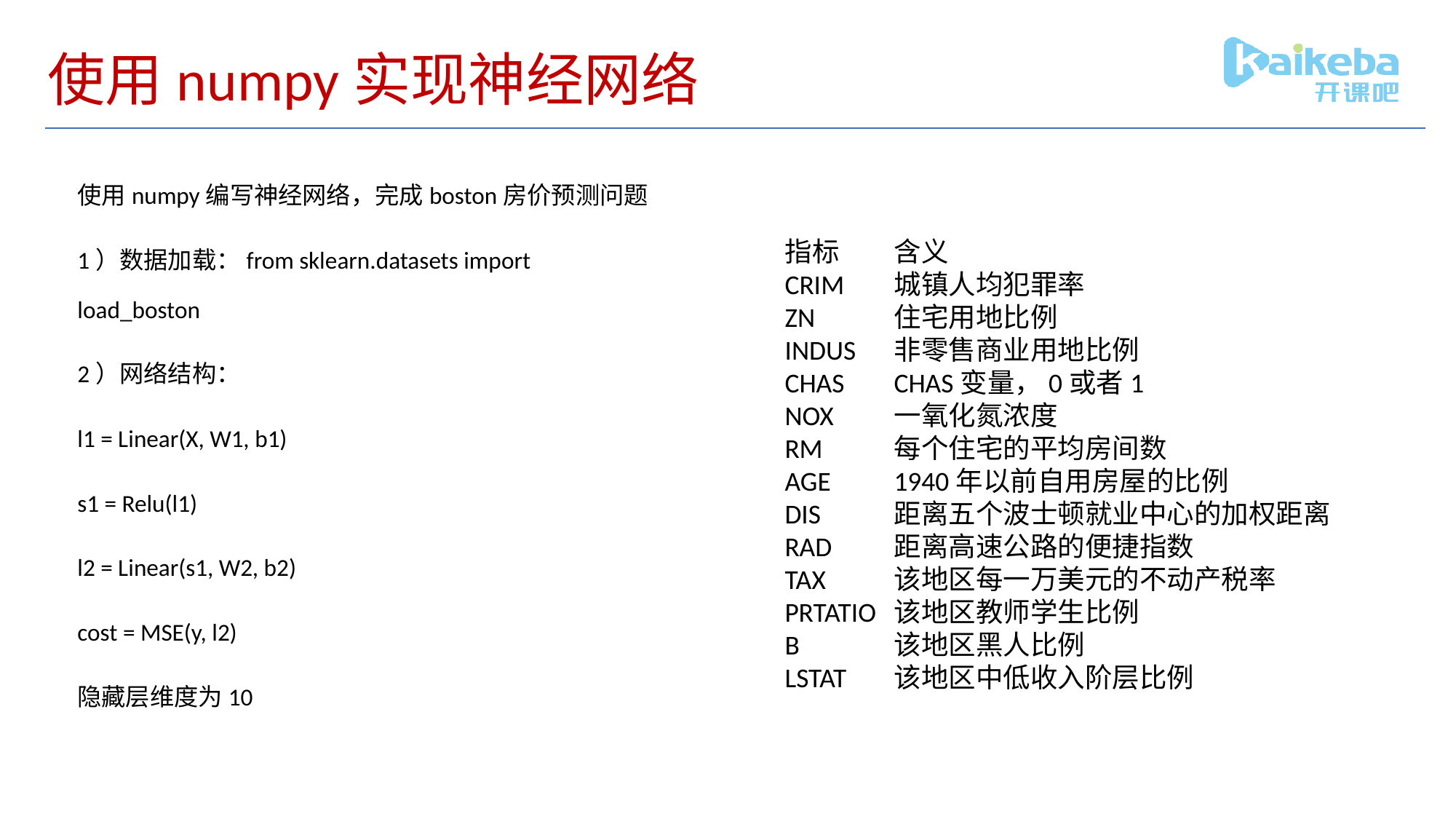

# 使用numpy实现神经网络
使用numpy编写神经网络，完成boston房价预测问题
1）数据加载：from sklearn.datasets import load_boston
2）网络结构：
l1 = Linear(X, W1, b1)
s1 = Relu(l1)
l2 = Linear(s1, W2, b2)
cost = MSE(y, l2)
隐藏层维度为10

指标	含义
CRIM	城镇人均犯罪率
ZN	住宅用地比例
INDUS	非零售商业用地比例
CHAS	CHAS变量，0或者1
NOX	一氧化氮浓度
RM	每个住宅的平均房间数
AGE	1940年以前自用房屋的比例
DIS	距离五个波士顿就业中心的加权距离
RAD	距离高速公路的便捷指数
TAX	该地区每一万美元的不动产税率
PRTATIO	该地区教师学生比例
B	该地区黑人比例
LSTAT	该地区中低收入阶层比例